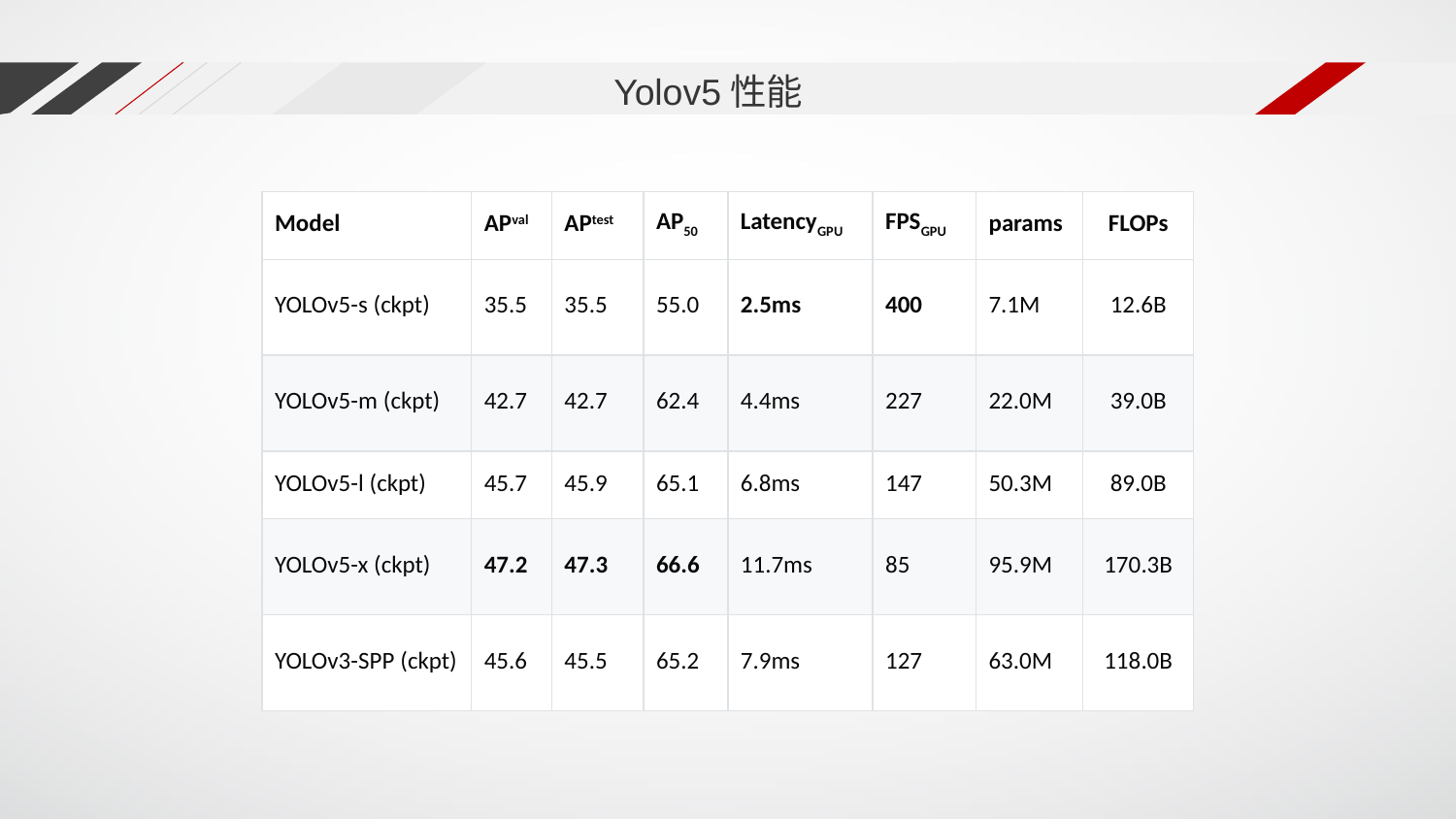

Yolov5性能
| Model | APval | APtest | AP50 | LatencyGPU | FPSGPU | params | FLOPs |
| --- | --- | --- | --- | --- | --- | --- | --- |
| YOLOv5-s (ckpt) | 35.5 | 35.5 | 55.0 | 2.5ms | 400 | 7.1M | 12.6B |
| YOLOv5-m (ckpt) | 42.7 | 42.7 | 62.4 | 4.4ms | 227 | 22.0M | 39.0B |
| YOLOv5-l (ckpt) | 45.7 | 45.9 | 65.1 | 6.8ms | 147 | 50.3M | 89.0B |
| YOLOv5-x (ckpt) | 47.2 | 47.3 | 66.6 | 11.7ms | 85 | 95.9M | 170.3B |
| YOLOv3-SPP (ckpt) | 45.6 | 45.5 | 65.2 | 7.9ms | 127 | 63.0M | 118.0B |